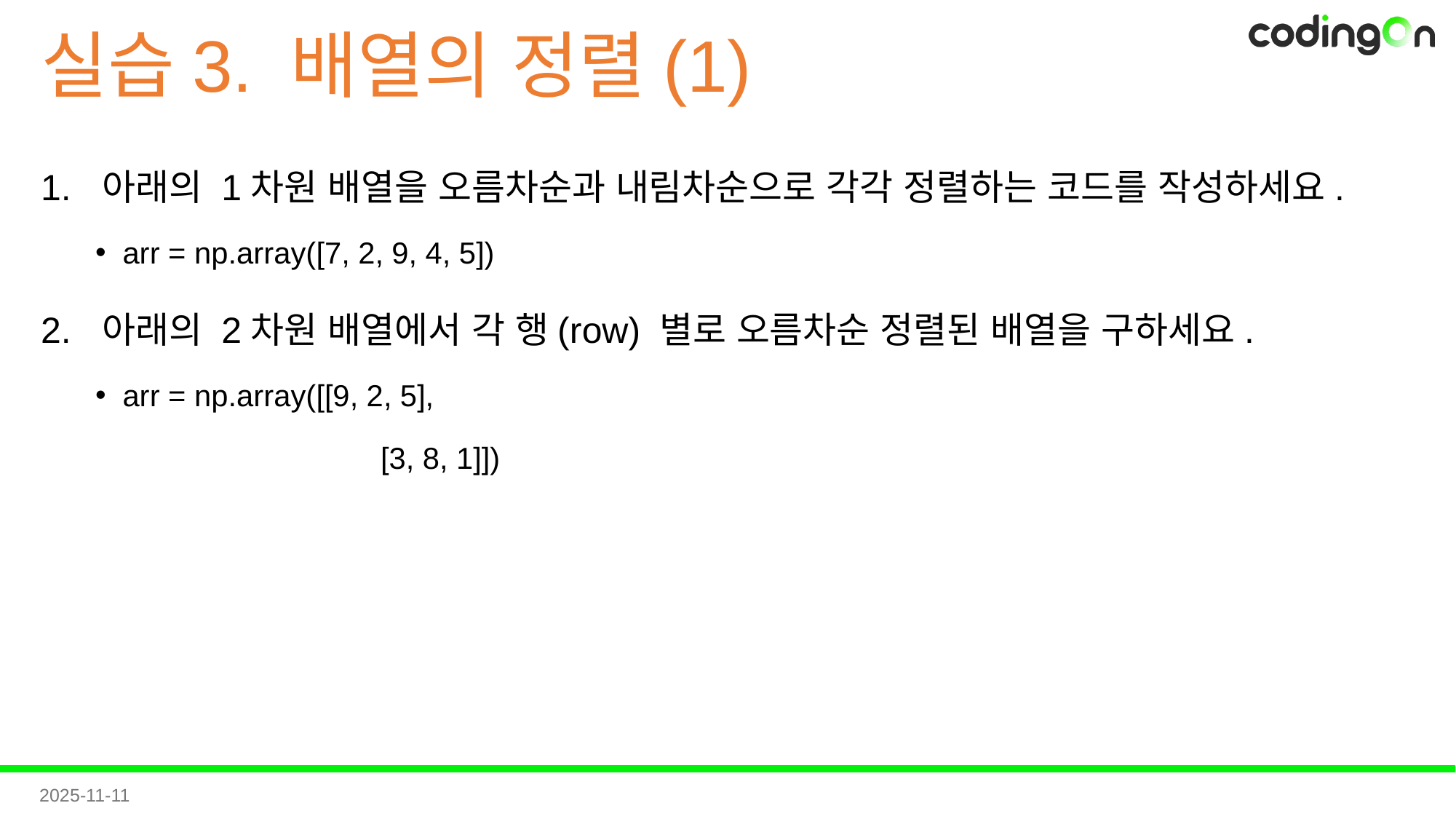

# 실습3. 배열의 정렬(1)
아래의 1차원 배열을 오름차순과 내림차순으로 각각 정렬하는 코드를 작성하세요.
arr = np.array([7, 2, 9, 4, 5])
아래의 2차원 배열에서 각 행(row) 별로 오름차순 정렬된 배열을 구하세요.
arr = np.array([[9, 2, 5],
              	        [3, 8, 1]])
2025-11-11